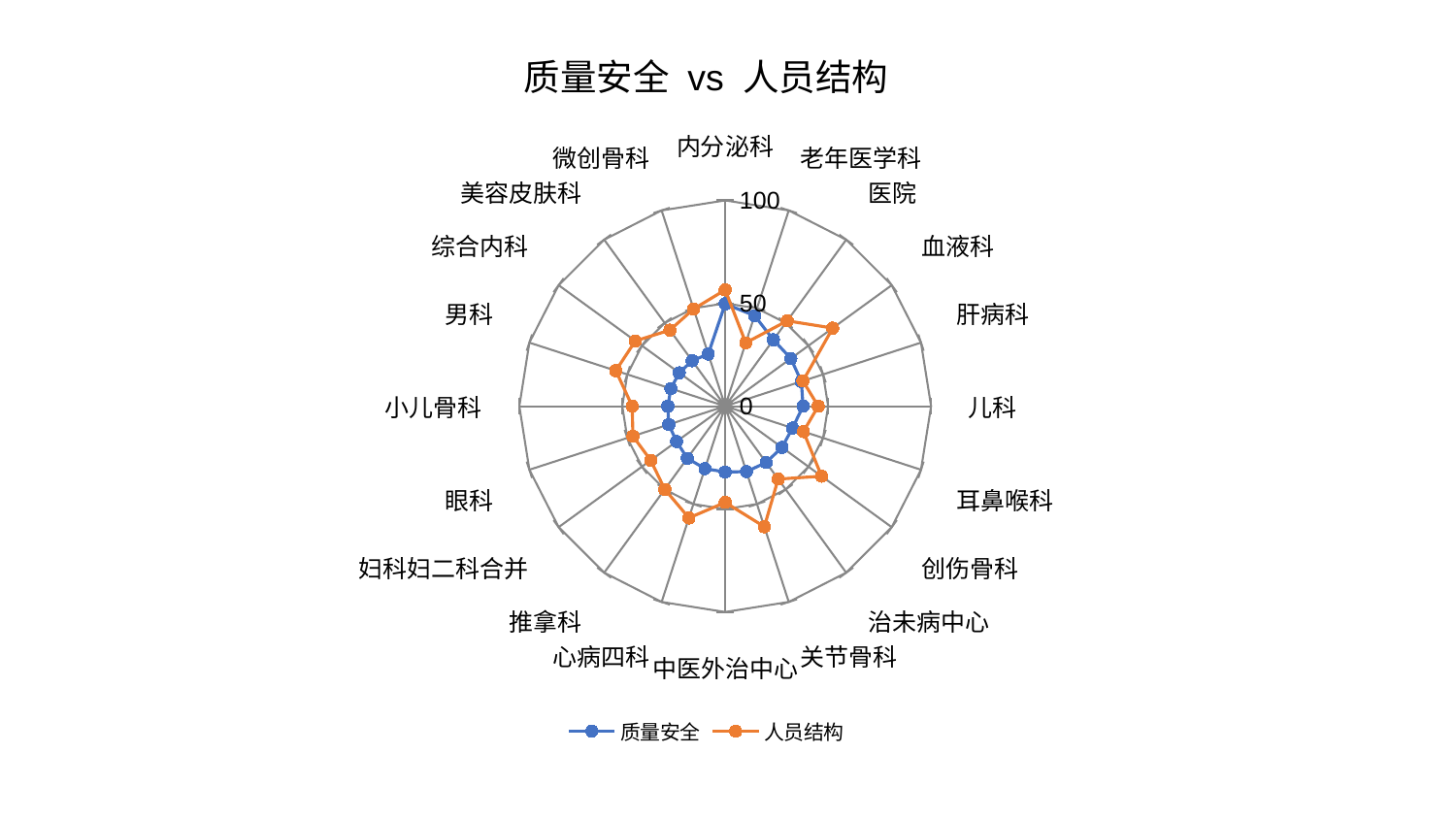

### Chart: 质量安全 vs 人员结构

| Category | 质量安全 | 人员结构 |
|---|---|---|
| 内分泌科 | 49.72041716273863 | 56.51377404567755 |
| 老年医学科 | 46.25811438047194 | 32.397869103840755 |
| 医院 | 39.85199954594994 | 51.26962348959329 |
| 血液科 | 39.4473834037763 | 64.56834367331686 |
| 肝病科 | 38.88668829670473 | 39.71819071804481 |
| 儿科 | 37.83761025009092 | 45.19510963624768 |
| 耳鼻喉科 | 34.407780911228 | 39.972959999634455 |
| 创伤骨科 | 34.09574102432743 | 57.883902798004115 |
| 治未病中心 | 33.83106580109044 | 43.79595240040084 |
| 关节骨科 | 33.45390866332135 | 61.585807466810174 |
| 中医外治中心 | 32.005092831329705 | 46.75059842231924 |
| 心病四科 | 31.879347633566244 | 57.0957758030193 |
| 推拿科 | 31.318031828364877 | 49.93403405113488 |
| 妇科妇二科合并 | 29.200351012505593 | 44.71682251939146 |
| 眼科 | 28.842496210808825 | 47.145550763468464 |
| 小儿骨科 | 27.882708806858897 | 45.18147772204956 |
| 男科 | 27.728872812981507 | 55.873542723720675 |
| 综合内科 | 27.607800597418343 | 53.95551663600242 |
| 美容皮肤科 | 27.29776907779812 | 45.702906675927586 |
| 微创骨科 | 26.665360527104376 | 49.692110280970205 |
5